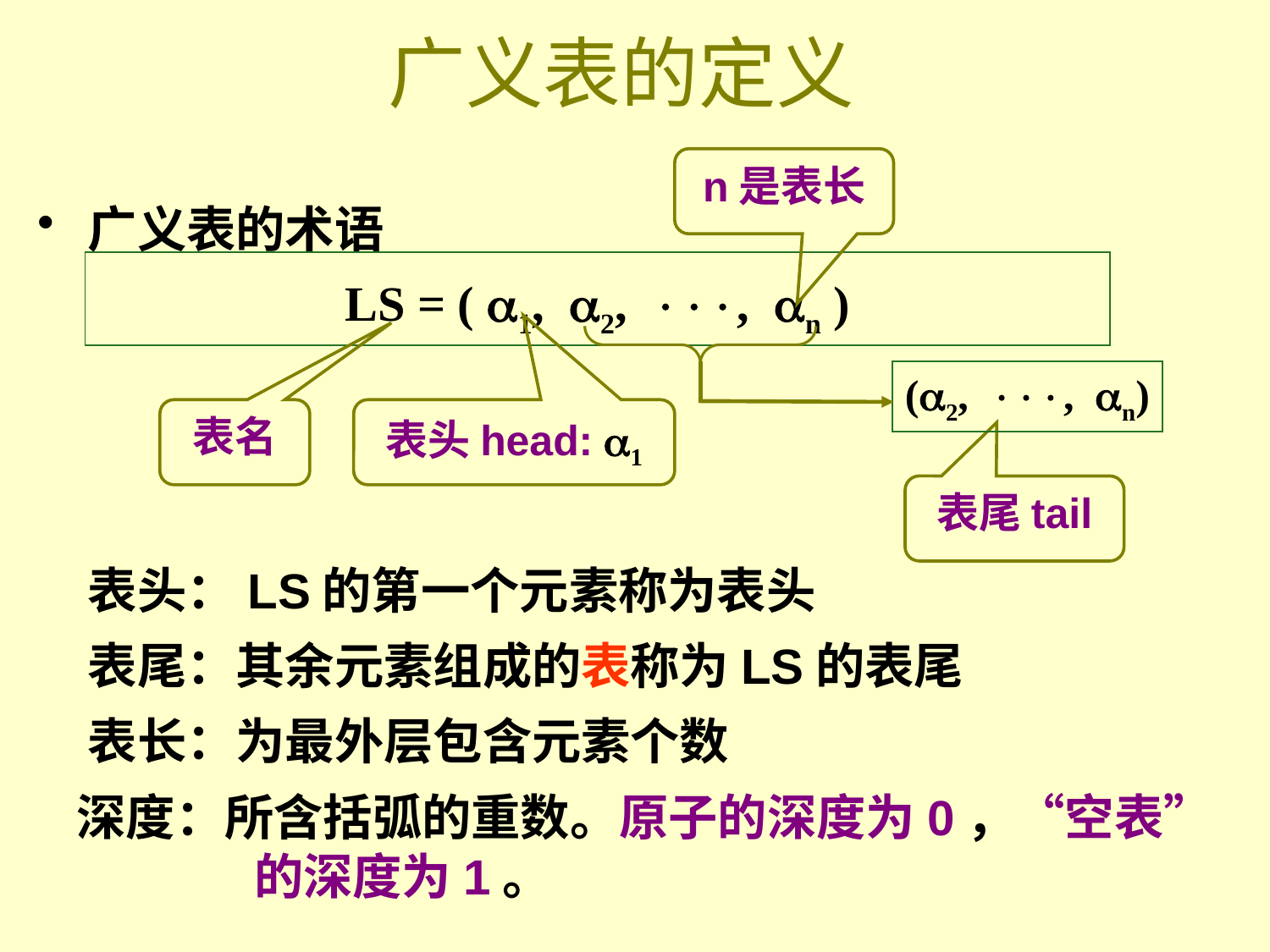

# 广义表的定义
n是表长
广义表的术语

LS = ( α1,  α2,  ⋅⋅⋅,  αn )
(α2,  ⋅⋅⋅,  αn)
表名
表头head: α1
表尾tail
	表头：LS的第一个元素称为表头
	表尾：其余元素组成的表称为LS的表尾
	表长：为最外层包含元素个数
  深度：所含括弧的重数。原子的深度为0，“空表”的深度为1。